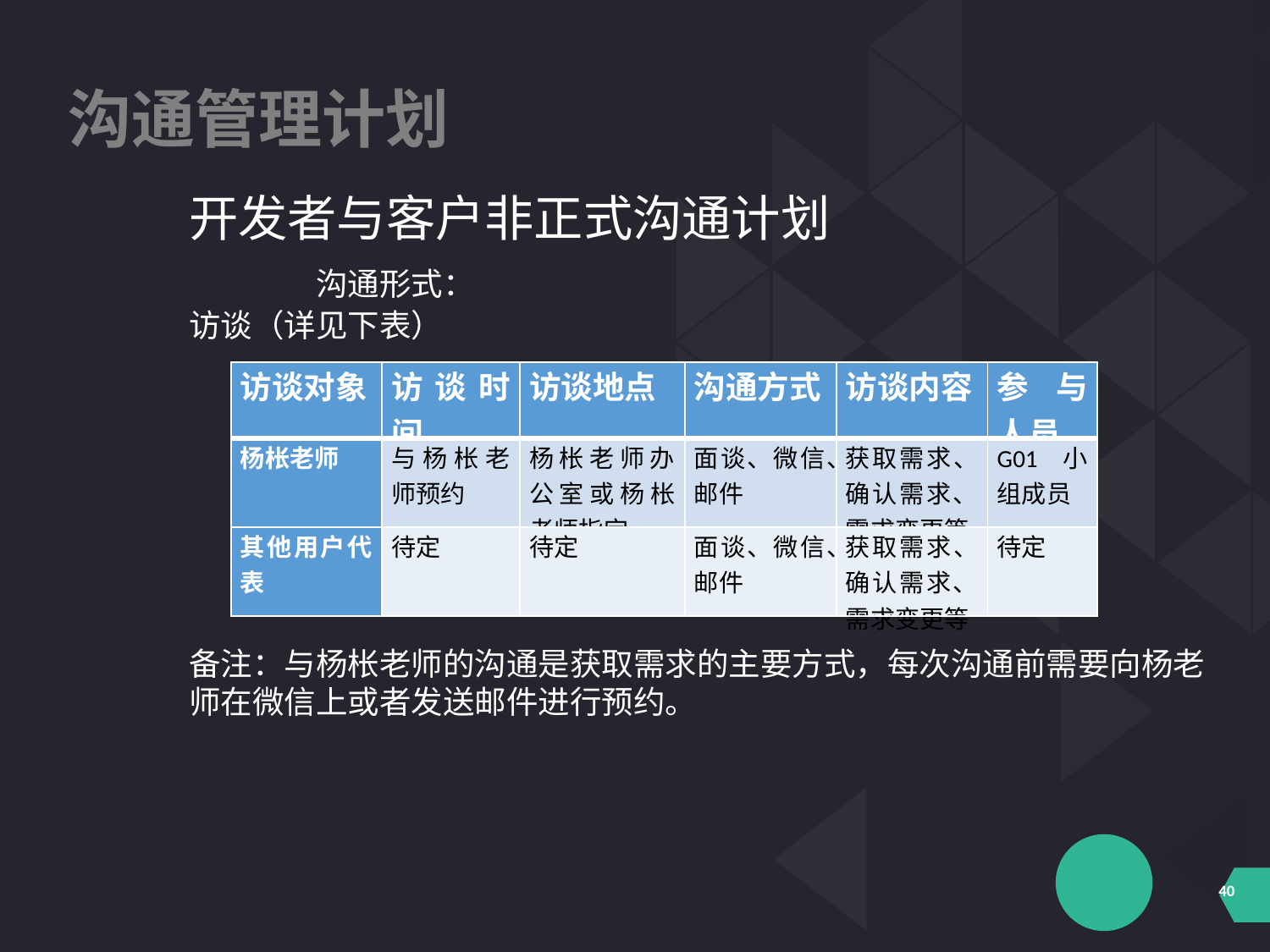

沟通管理计划
开发者与客户非正式沟通计划
	沟通形式：
访谈（详见下表）

备注：与杨枨老师的沟通是获取需求的主要方式，每次沟通前需要向杨老师在微信上或者发送邮件进行预约。

| 访谈对象 | 访谈时间 | 访谈地点 | 沟通方式 | 访谈内容 | 参与人员 |
| --- | --- | --- | --- | --- | --- |
| 杨枨老师 | 与杨枨老师预约 | 杨枨老师办公室或杨枨老师指定 | 面谈、微信、邮件 | 获取需求、确认需求、需求变更等 | G01小组成员 |
| 其他用户代表 | 待定 | 待定 | 面谈、微信、邮件 | 获取需求、确认需求、需求变更等 | 待定 |